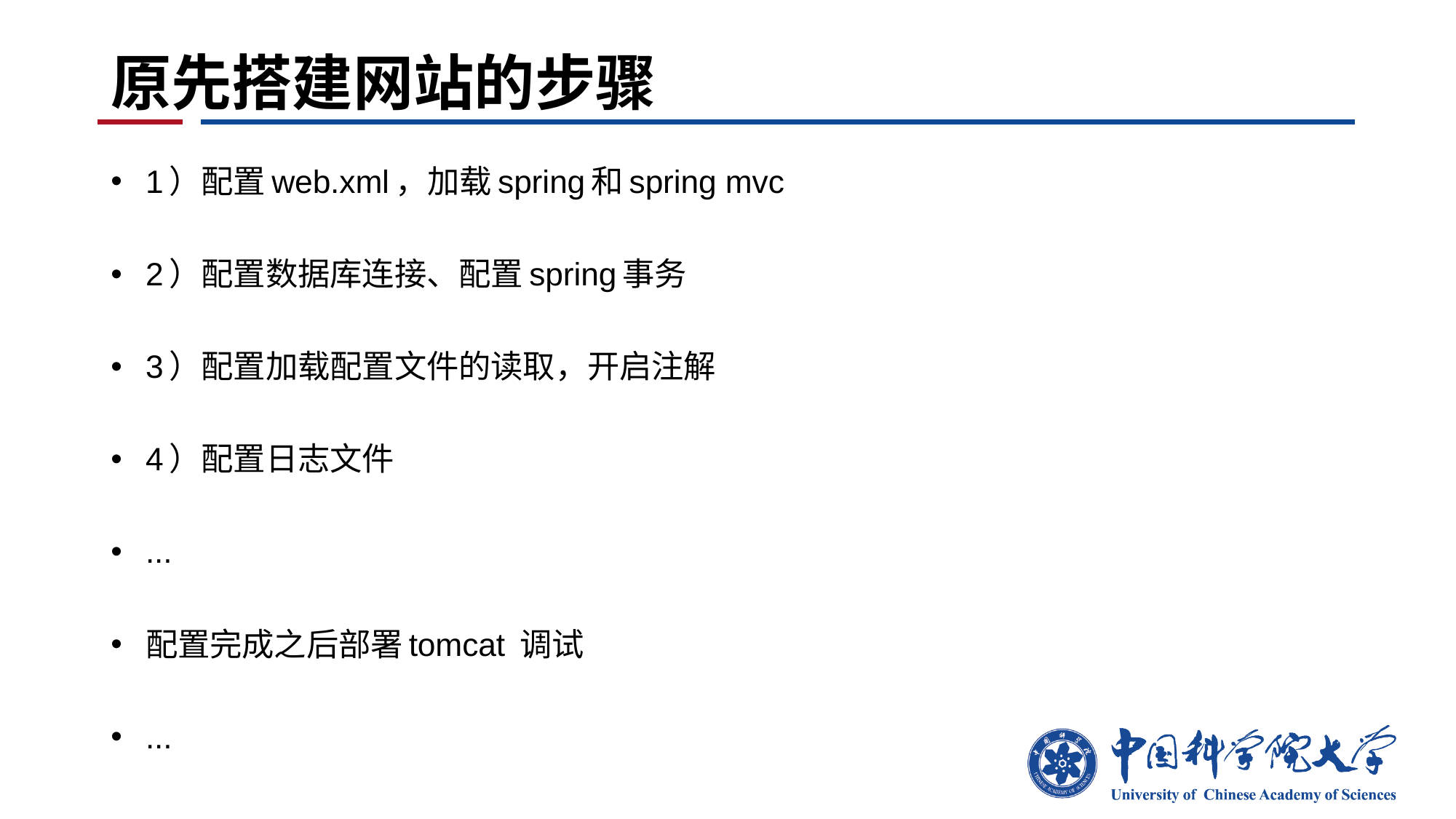

# 原先搭建网站的步骤
1）配置web.xml，加载spring和spring mvc

2）配置数据库连接、配置spring事务

3）配置加载配置文件的读取，开启注解

4）配置日志文件

...

配置完成之后部署tomcat 调试

...